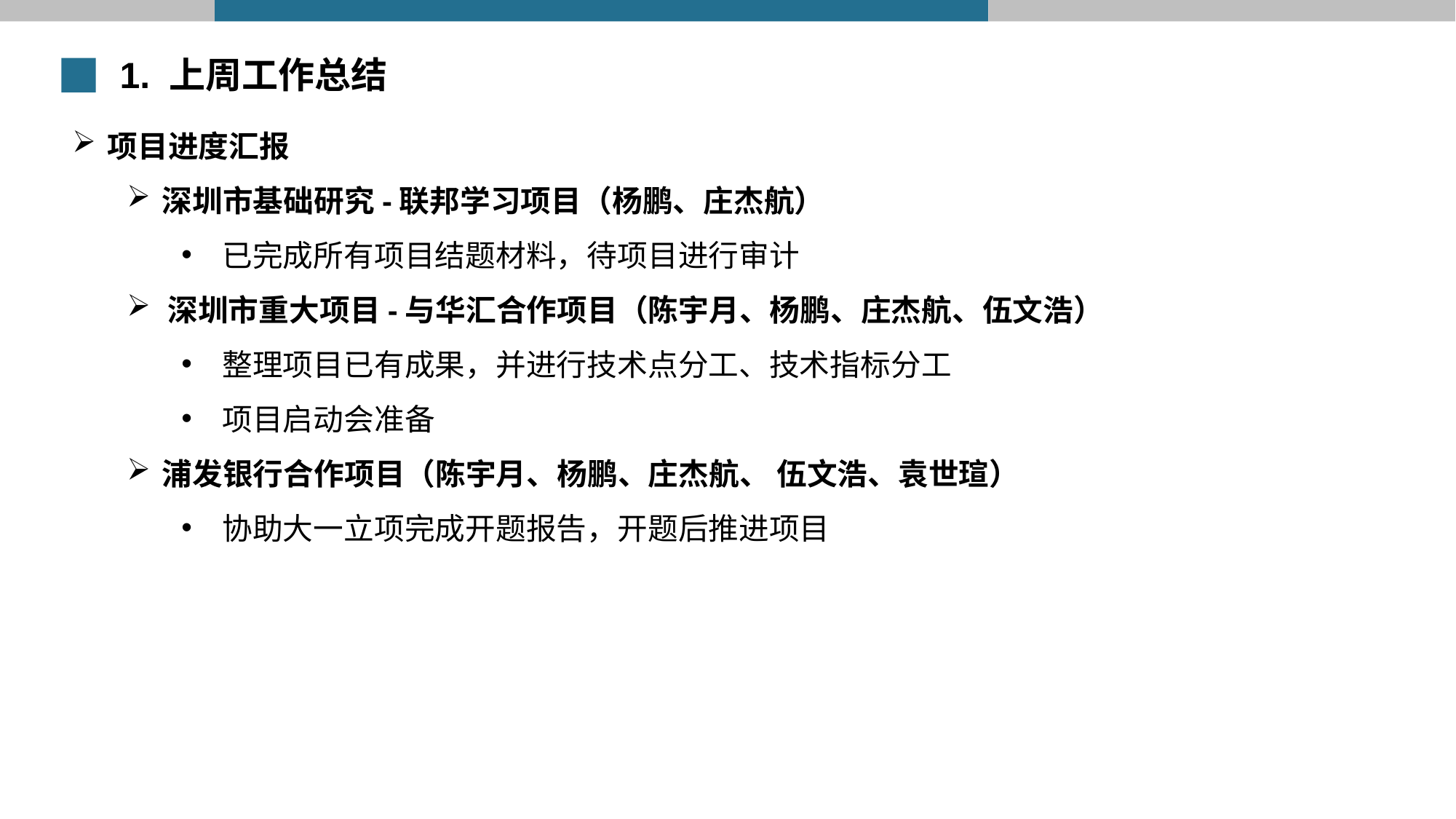

1. 上周工作总结
项目进度汇报
深圳市基础研究-联邦学习项目（杨鹏、庄杰航）
已完成所有项目结题材料，待项目进行审计
深圳市重大项目-与华汇合作项目（陈宇月、杨鹏、庄杰航、伍文浩）
整理项目已有成果，并进行技术点分工、技术指标分工
项目启动会准备
浦发银行合作项目（陈宇月、杨鹏、庄杰航、 伍文浩、袁世瑄）
协助大一立项完成开题报告，开题后推进项目